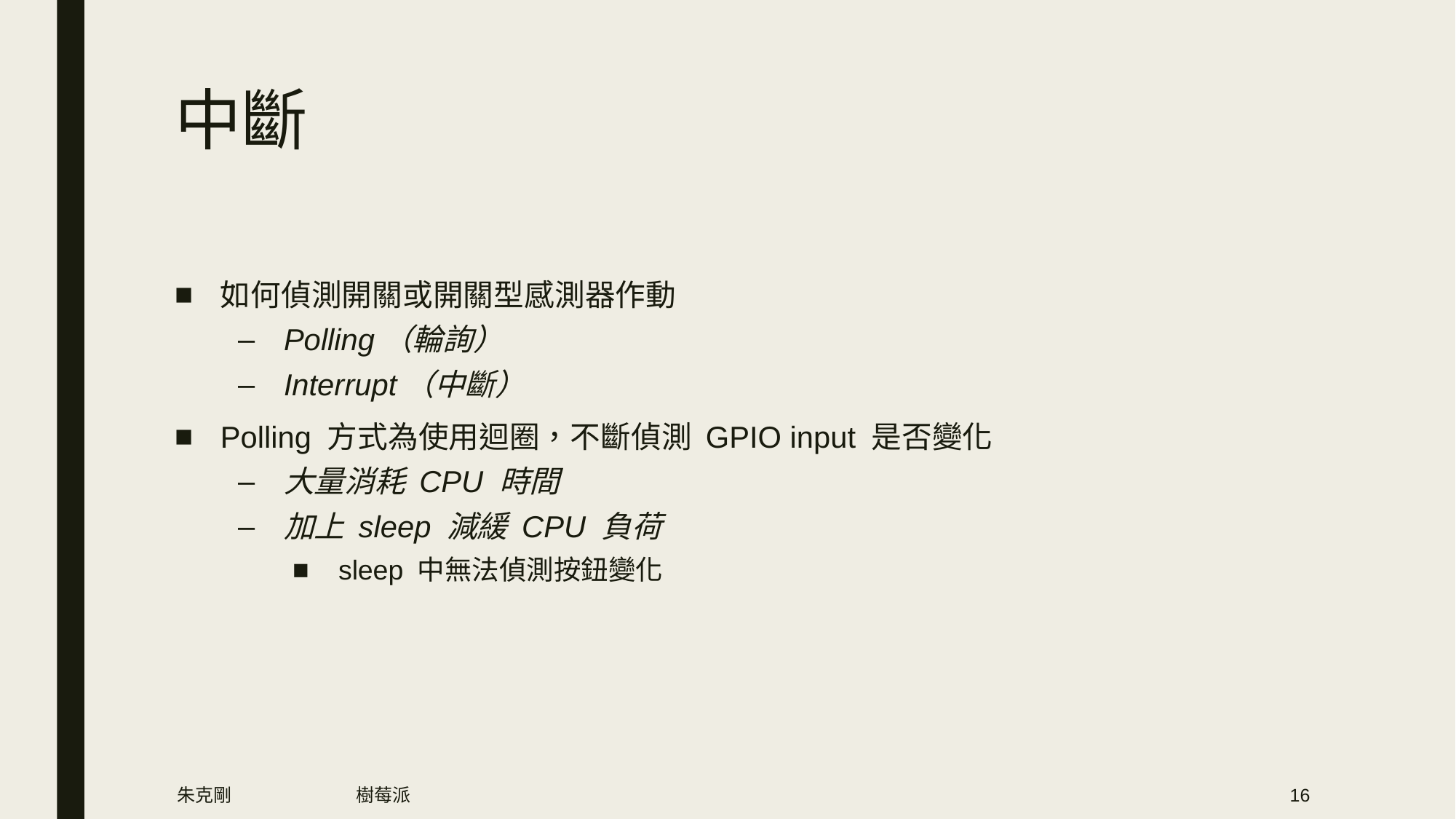

# 中斷
如何偵測開關或開關型感測器作動
Polling（輪詢）
Interrupt（中斷）
Polling 方式為使用迴圈，不斷偵測 GPIO input 是否變化
大量消耗 CPU 時間
加上 sleep 減緩 CPU 負荷
sleep 中無法偵測按鈕變化
朱克剛
樹莓派
16